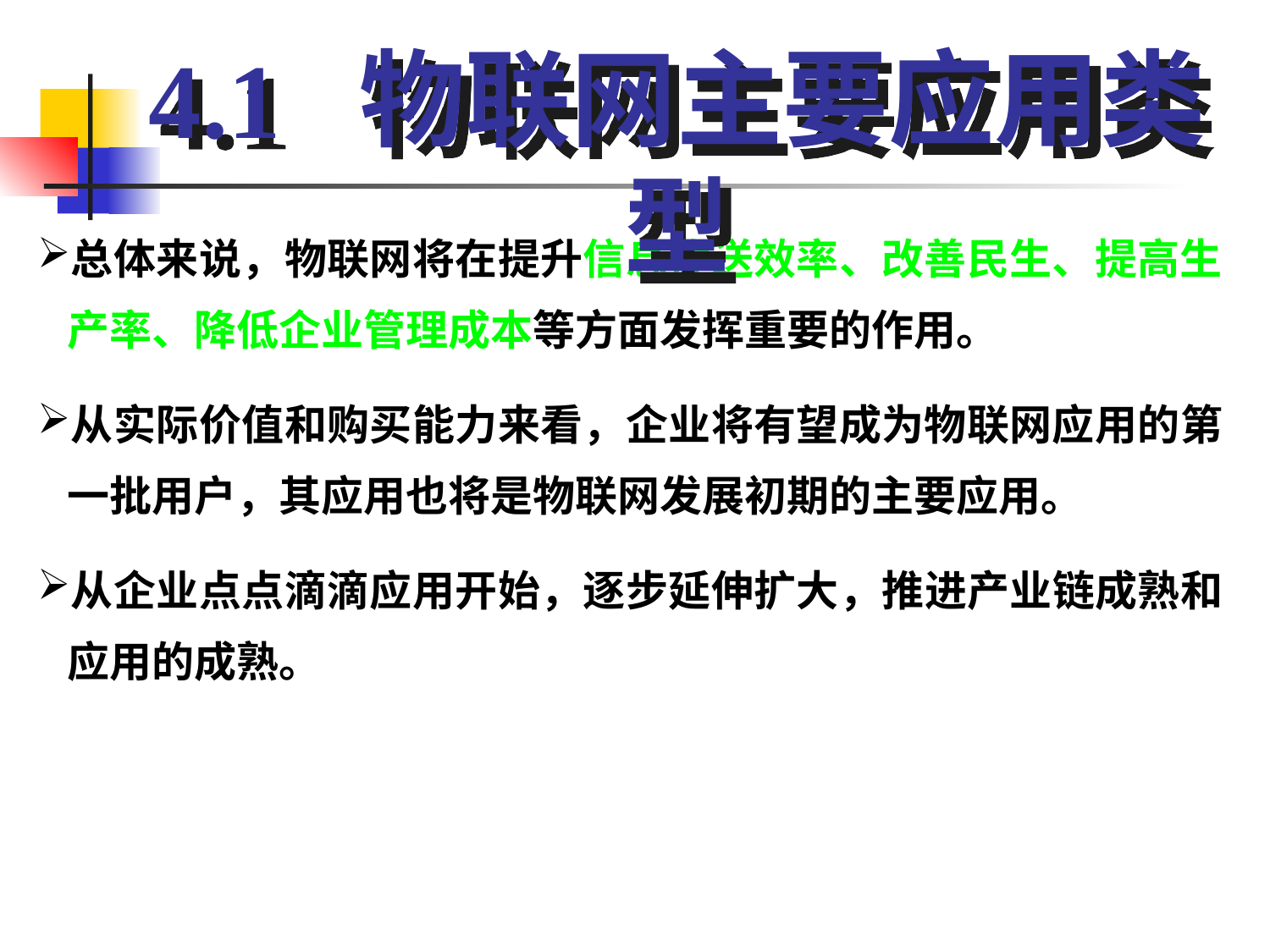

4.1  物联网主要应用类型
总体来说，物联网将在提升信息传送效率、改善民生、提高生产率、降低企业管理成本等方面发挥重要的作用。

从实际价值和购买能力来看，企业将有望成为物联网应用的第一批用户，其应用也将是物联网发展初期的主要应用。

从企业点点滴滴应用开始，逐步延伸扩大，推进产业链成熟和应用的成熟。